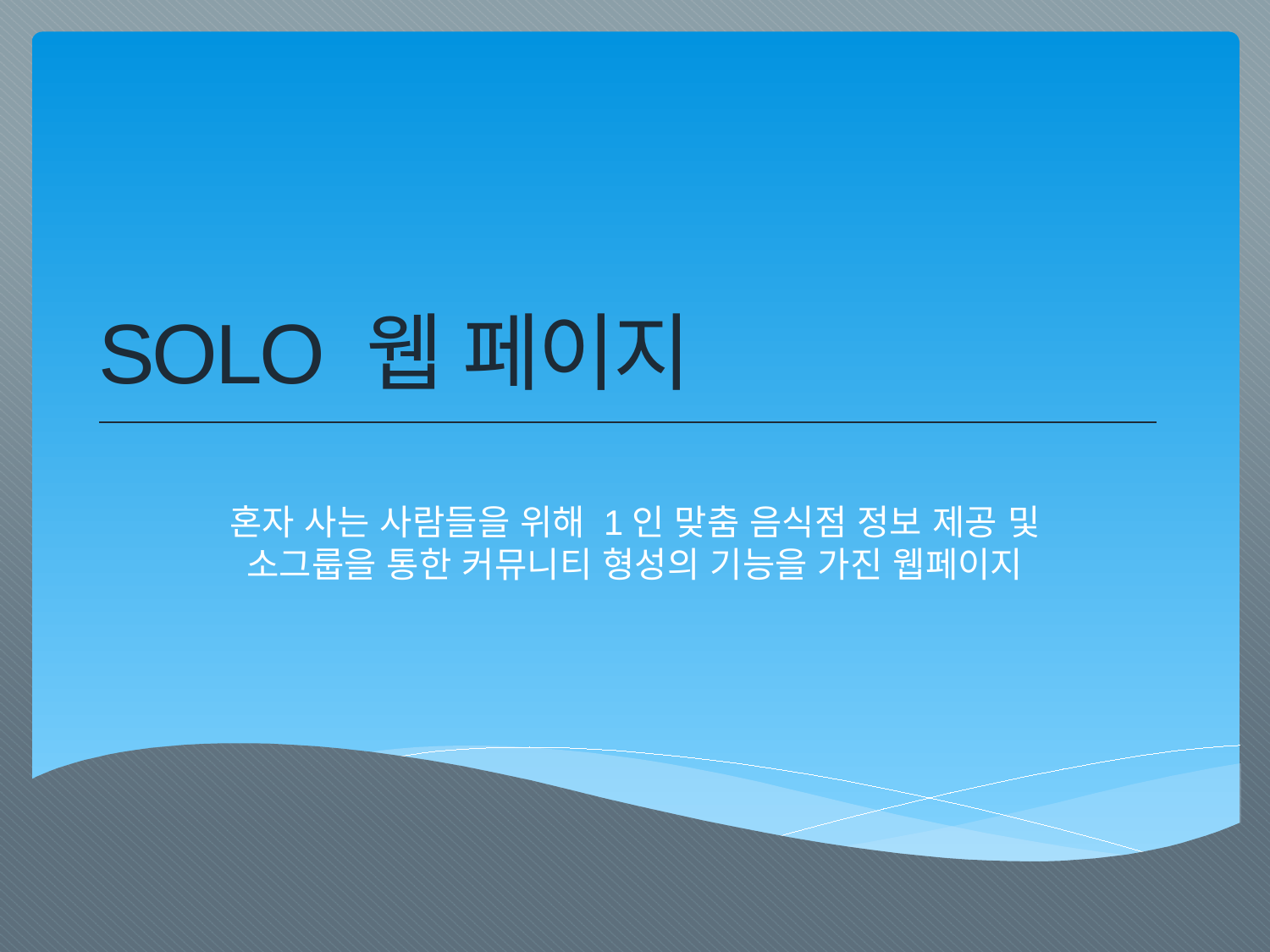

# SOLO 웹 페이지
혼자 사는 사람들을 위해 1인 맞춤 음식점 정보 제공 및 소그룹을 통한 커뮤니티 형성의 기능을 가진 웹페이지